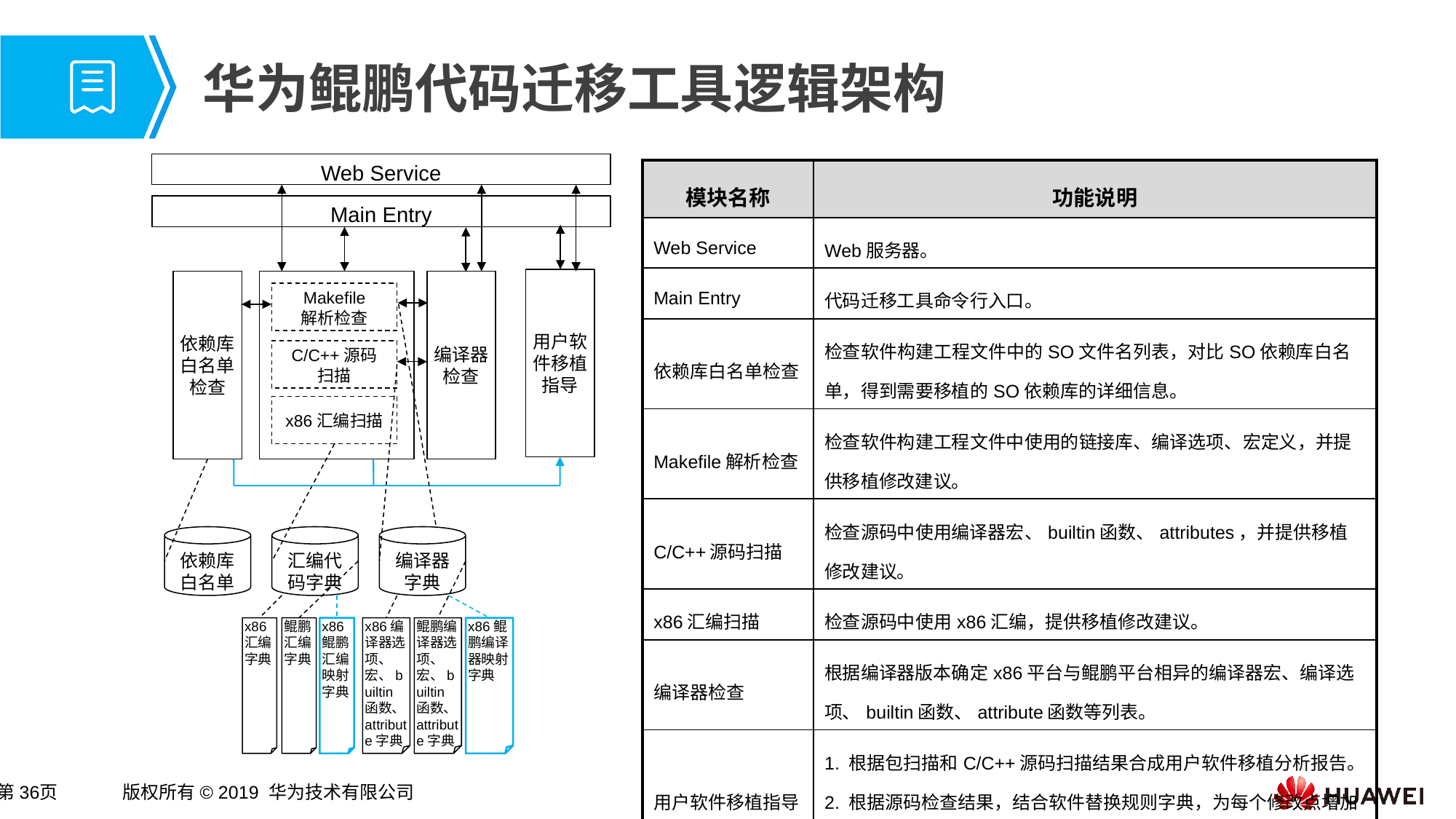

# 华为鲲鹏代码迁移工具逻辑架构
Web Service
Main Entry
用户软件移植指导
依赖库白名单检查

编译器检查
Makefile
解析检查
C/C++源码
扫描
x86汇编扫描
依赖库白名单
汇编代码字典
编译器字典
x86汇编字典
鲲鹏汇编字典
x86鲲鹏汇编映射字典
x86编译器选项、宏、builtin函数、attribute字典
鲲鹏编译器选项、宏、builtin函数、attribute字典

x86鲲鹏编译器映射字典
| 模块名称 | 功能说明 |
| --- | --- |
| Web Service | Web服务器。 |
| Main Entry | 代码迁移工具命令行入口。 |
| 依赖库白名单检查 | 检查软件构建工程文件中的SO文件名列表，对比SO依赖库白名单，得到需要移植的SO依赖库的详细信息。 |
| Makefile解析检查 | 检查软件构建工程文件中使用的链接库、编译选项、宏定义，并提供移植修改建议。 |
| C/C++源码扫描 | 检查源码中使用编译器宏、builtin函数、attributes，并提供移植修改建议。 |
| x86汇编扫描 | 检查源码中使用x86汇编，提供移植修改建议。 |
| 编译器检查 | 根据编译器版本确定x86平台与鲲鹏平台相异的编译器宏、编译选项、builtin函数、attribute函数等列表。 |
| 用户软件移植指导 | 1. 根据包扫描和C/C++源码扫描结果合成用户软件移植分析报告。 2. 根据源码检查结果，结合软件替换规则字典，为每个修改点增加修改建议。 |